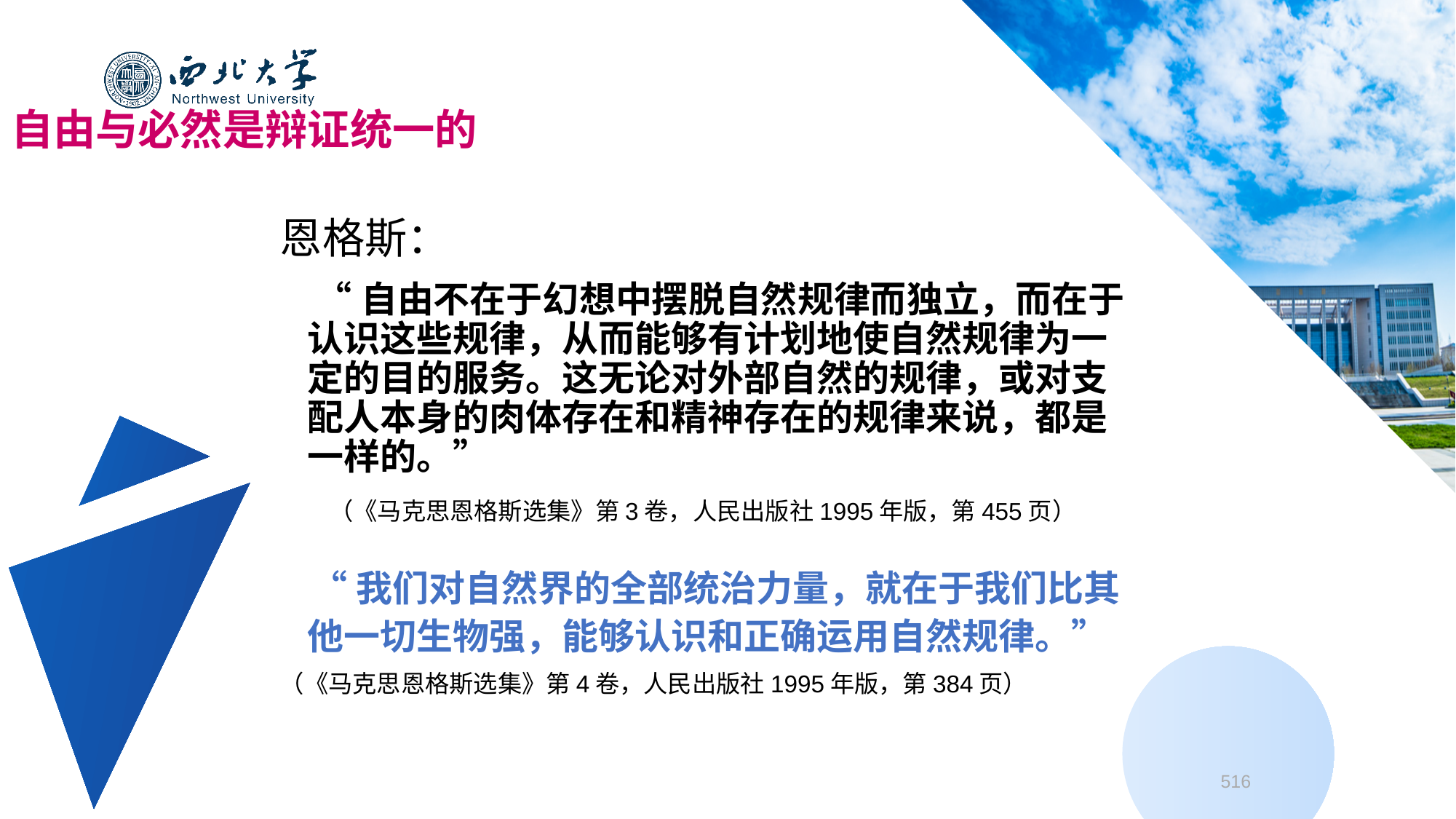

自由与必然是辩证统一的
恩格斯：
       “自由不在于幻想中摆脱自然规律而独立，而在于认识这些规律，从而能够有计划地使自然规律为一定的目的服务。这无论对外部自然的规律，或对支配人本身的肉体存在和精神存在的规律来说，都是一样的。”
（《马克思恩格斯选集》第3卷，人民出版社1995年版，第455页）

     “我们对自然界的全部统治力量，就在于我们比其他一切生物强，能够认识和正确运用自然规律。”
（《马克思恩格斯选集》第4卷，人民出版社1995年版，第384页）
516